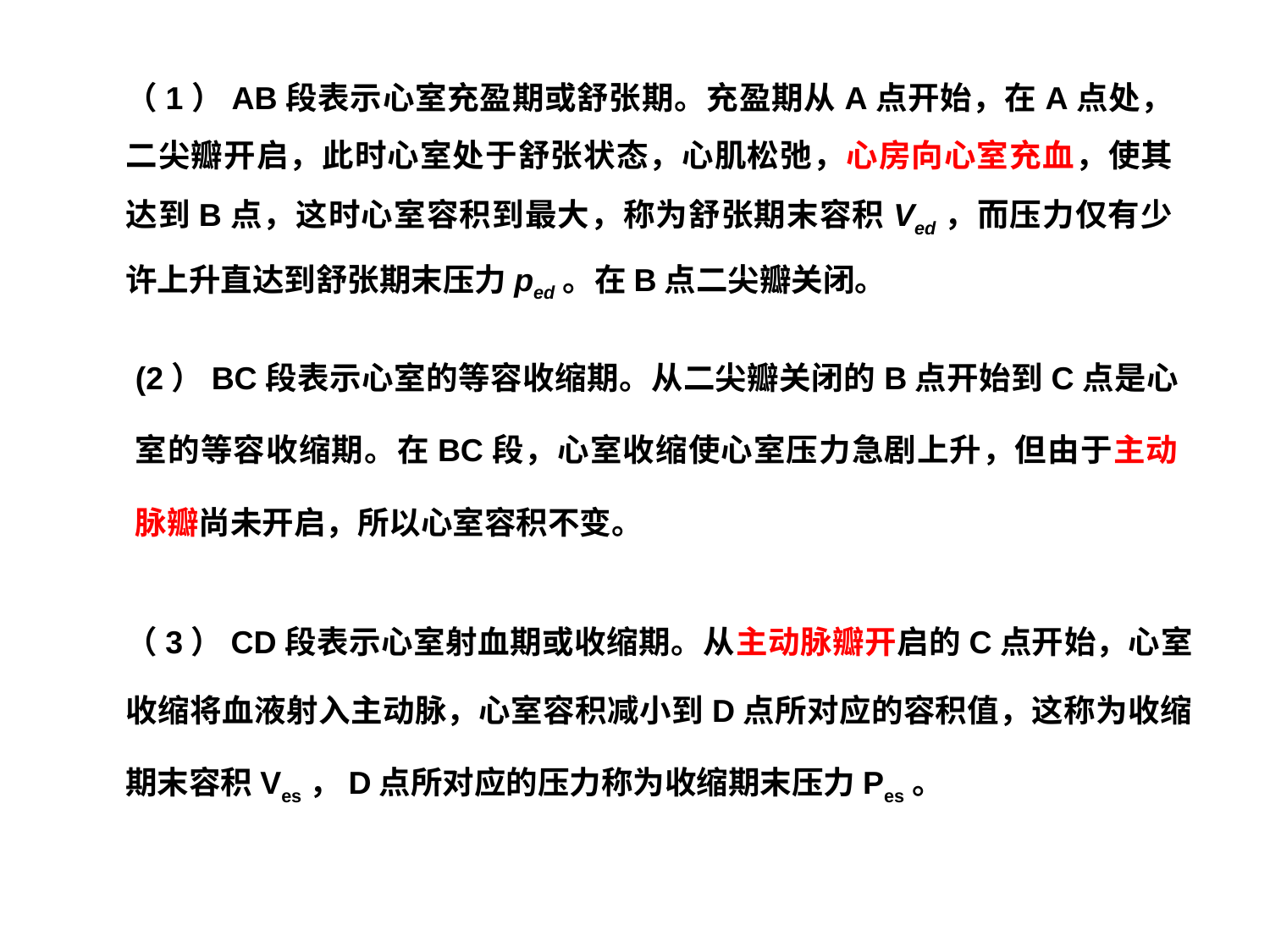

（1）AB段表示心室充盈期或舒张期。充盈期从A点开始，在A点处，二尖瓣开启，此时心室处于舒张状态，心肌松弛，心房向心室充血，使其达到B点，这时心室容积到最大，称为舒张期末容积Ved，而压力仅有少许上升直达到舒张期末压力ped。在B点二尖瓣关闭。

(2）BC段表示心室的等容收缩期。从二尖瓣关闭的B点开始到C点是心室的等容收缩期。在BC段，心室收缩使心室压力急剧上升，但由于主动脉瓣尚未开启，所以心室容积不变。
（3）CD段表示心室射血期或收缩期。从主动脉瓣开启的C点开始，心室收缩将血液射入主动脉，心室容积减小到D点所对应的容积值，这称为收缩期末容积Ves，D点所对应的压力称为收缩期末压力Pes。